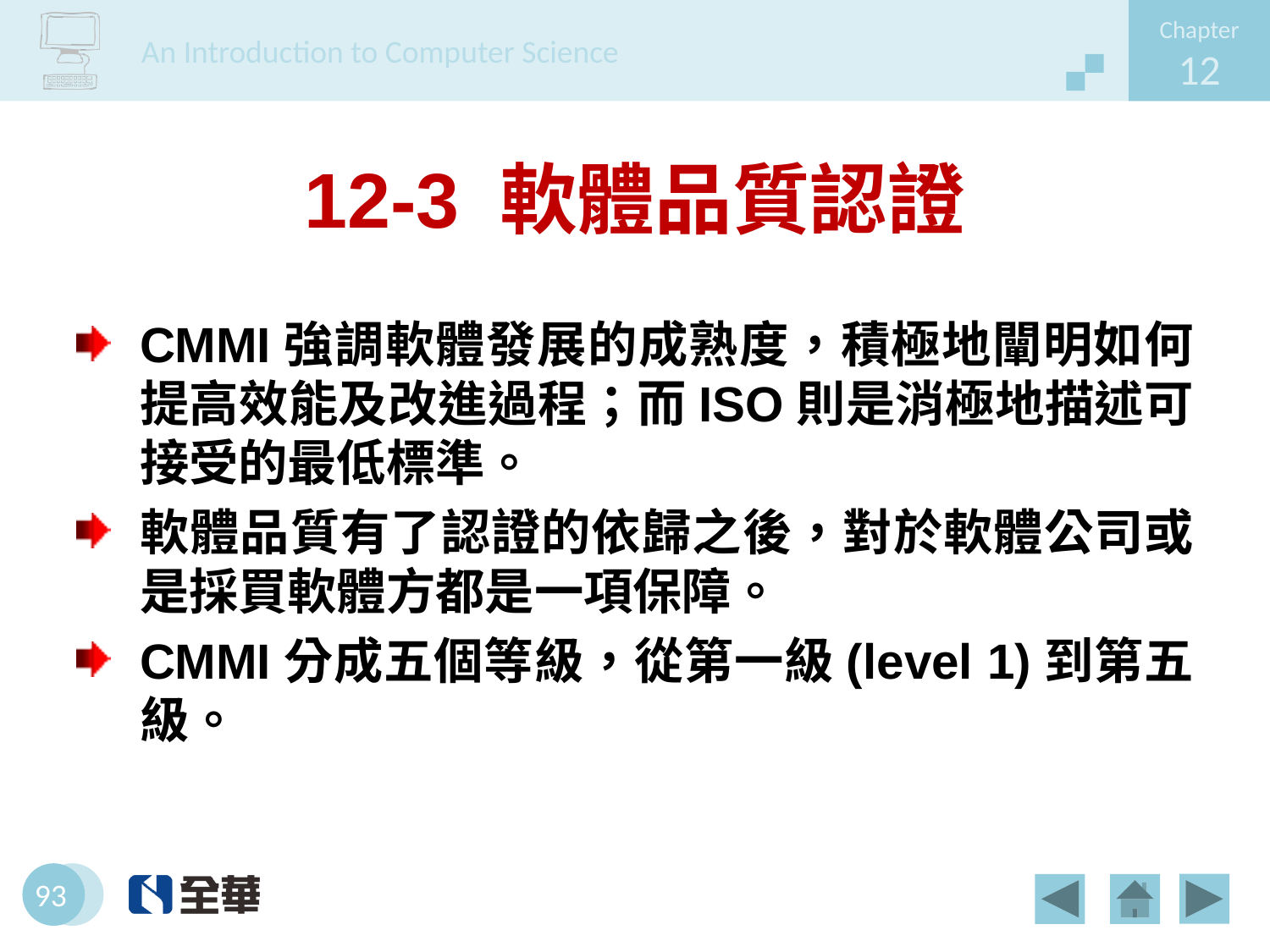

# 12-3 軟體品質認證
CMMI強調軟體發展的成熟度，積極地闡明如何提高效能及改進過程；而ISO則是消極地描述可接受的最低標準。
軟體品質有了認證的依歸之後，對於軟體公司或是採買軟體方都是一項保障。
CMMI分成五個等級，從第一級(level 1)到第五級。